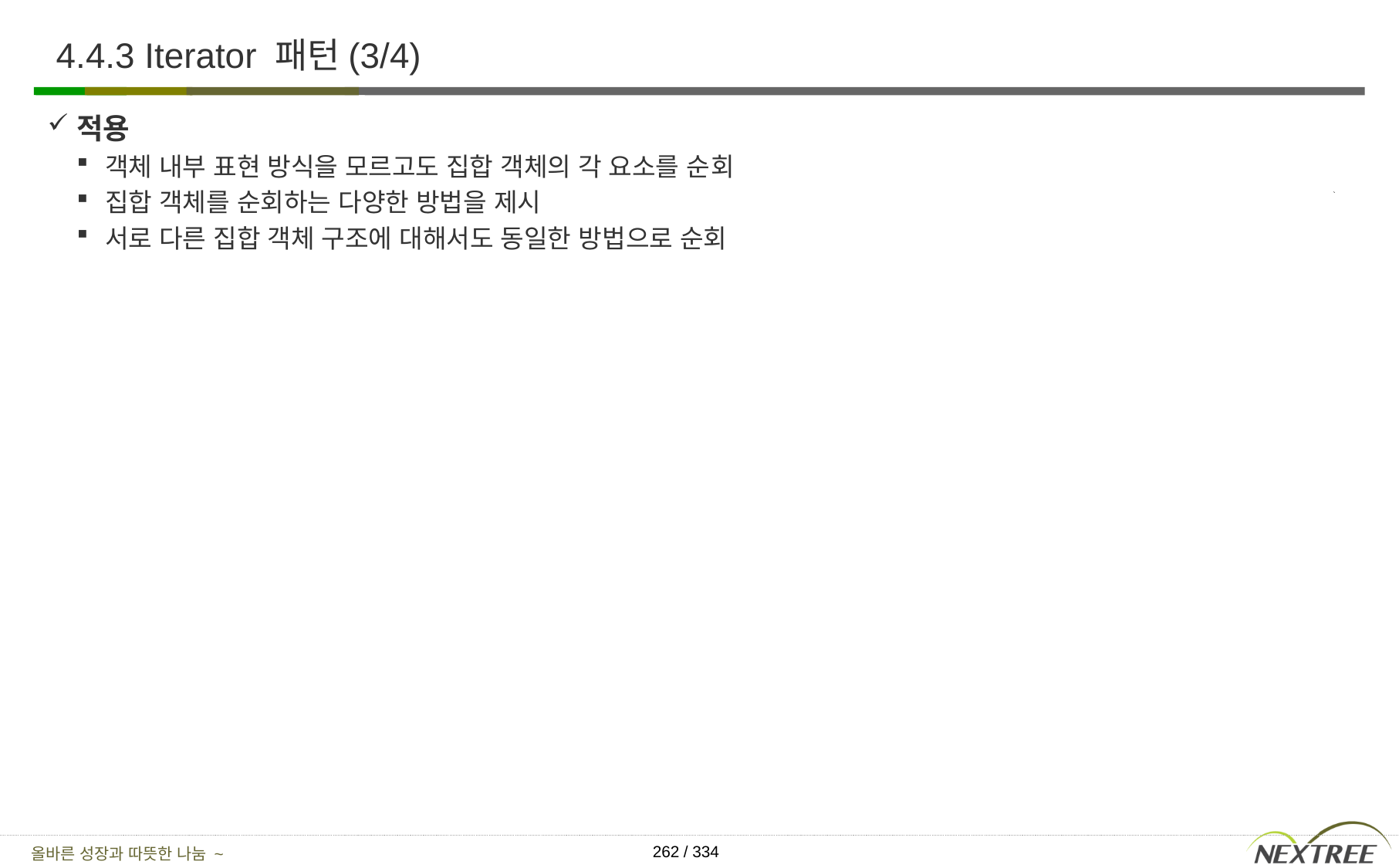

# 4.4.3 Iterator 패턴(3/4)
적용
객체 내부 표현 방식을 모르고도 집합 객체의 각 요소를 순회
집합 객체를 순회하는 다양한 방법을 제시
서로 다른 집합 객체 구조에 대해서도 동일한 방법으로 순회